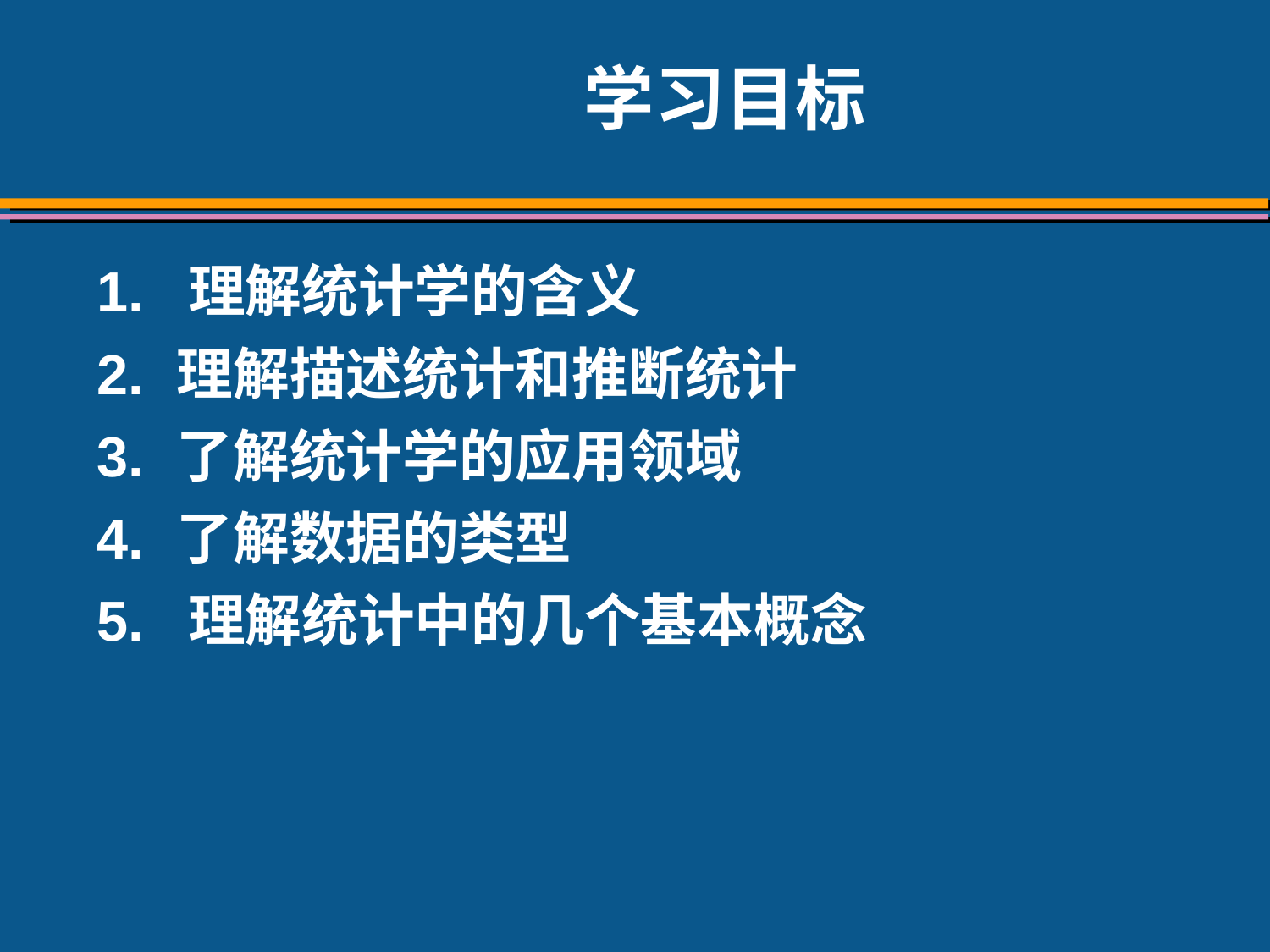

# 学习目标
1.  理解统计学的含义
2.	理解描述统计和推断统计
3.	了解统计学的应用领域
4.	了解数据的类型
5.  理解统计中的几个基本概念